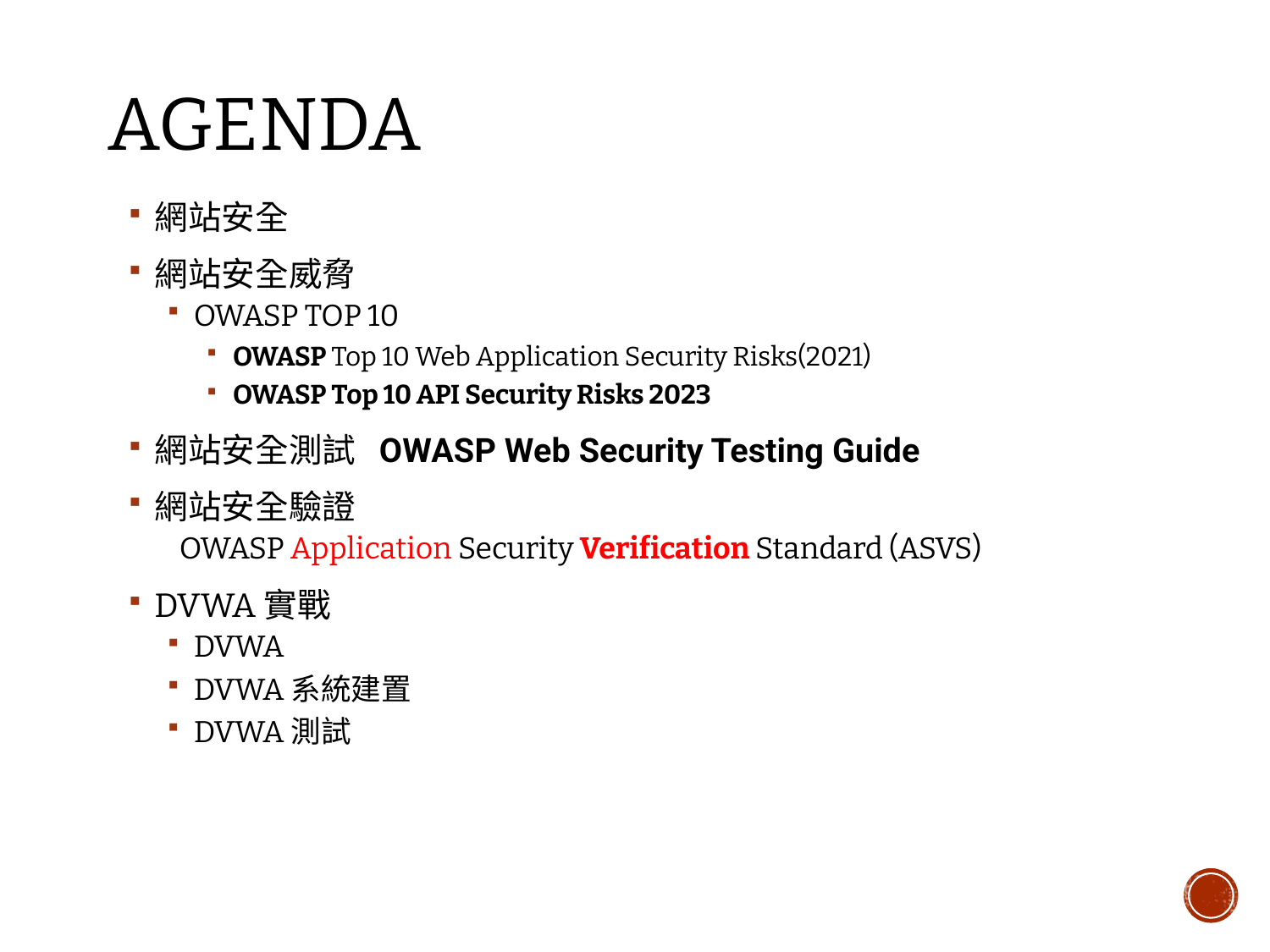

# agenda
網站安全
網站安全威脅
OWASP TOP 10
OWASP Top 10 Web Application Security Risks(2021)
OWASP Top 10 API Security Risks 2023
網站安全測試  OWASP Web Security Testing Guide
網站安全驗證
  OWASP Application Security Verification Standard (ASVS)
DVWA實戰
DVWA
DVWA系統建置
DVWA測試